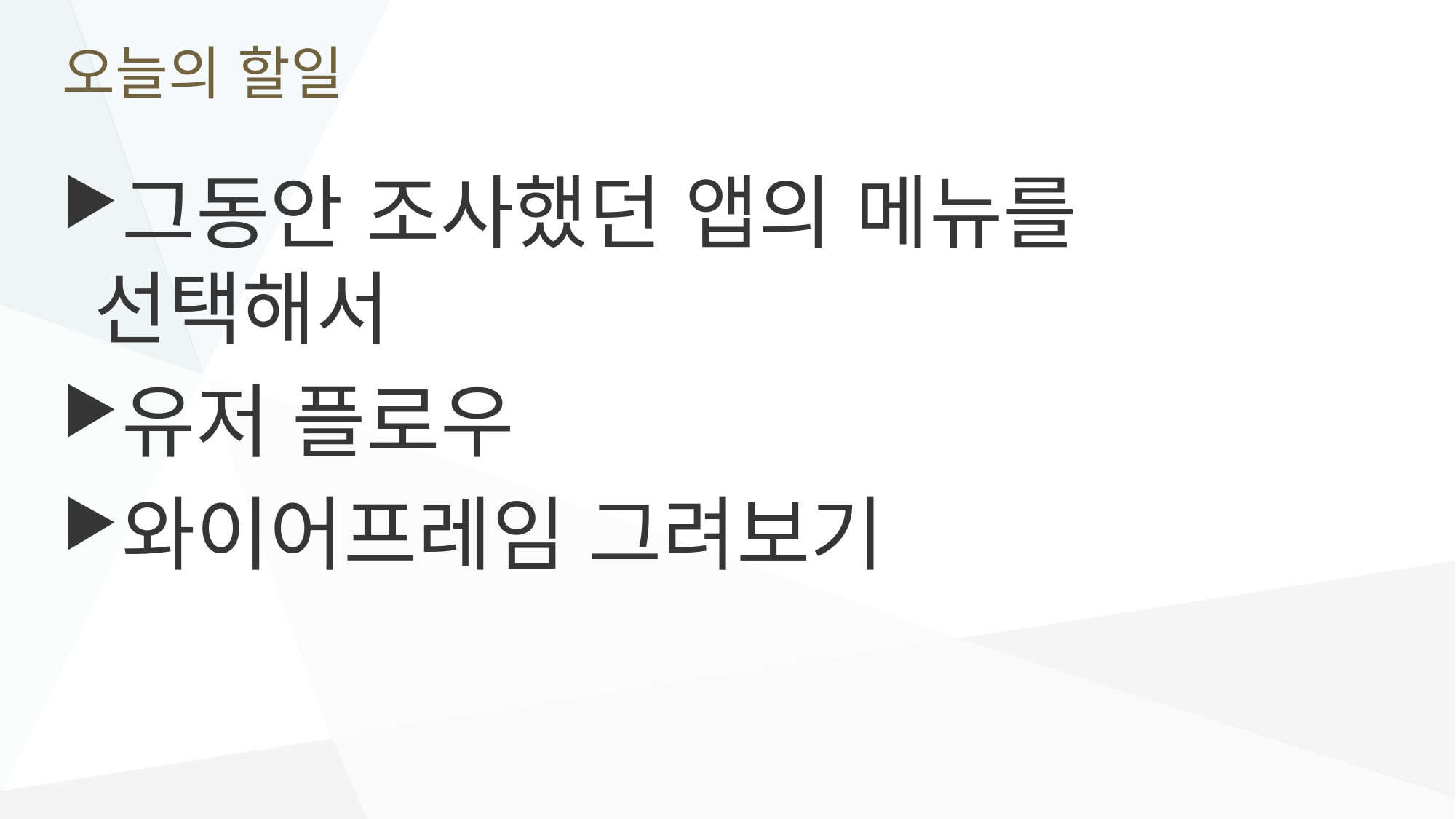

# 오늘의 할일
그동안 조사했던 앱의 메뉴를 선택해서
유저 플로우
와이어프레임 그려보기